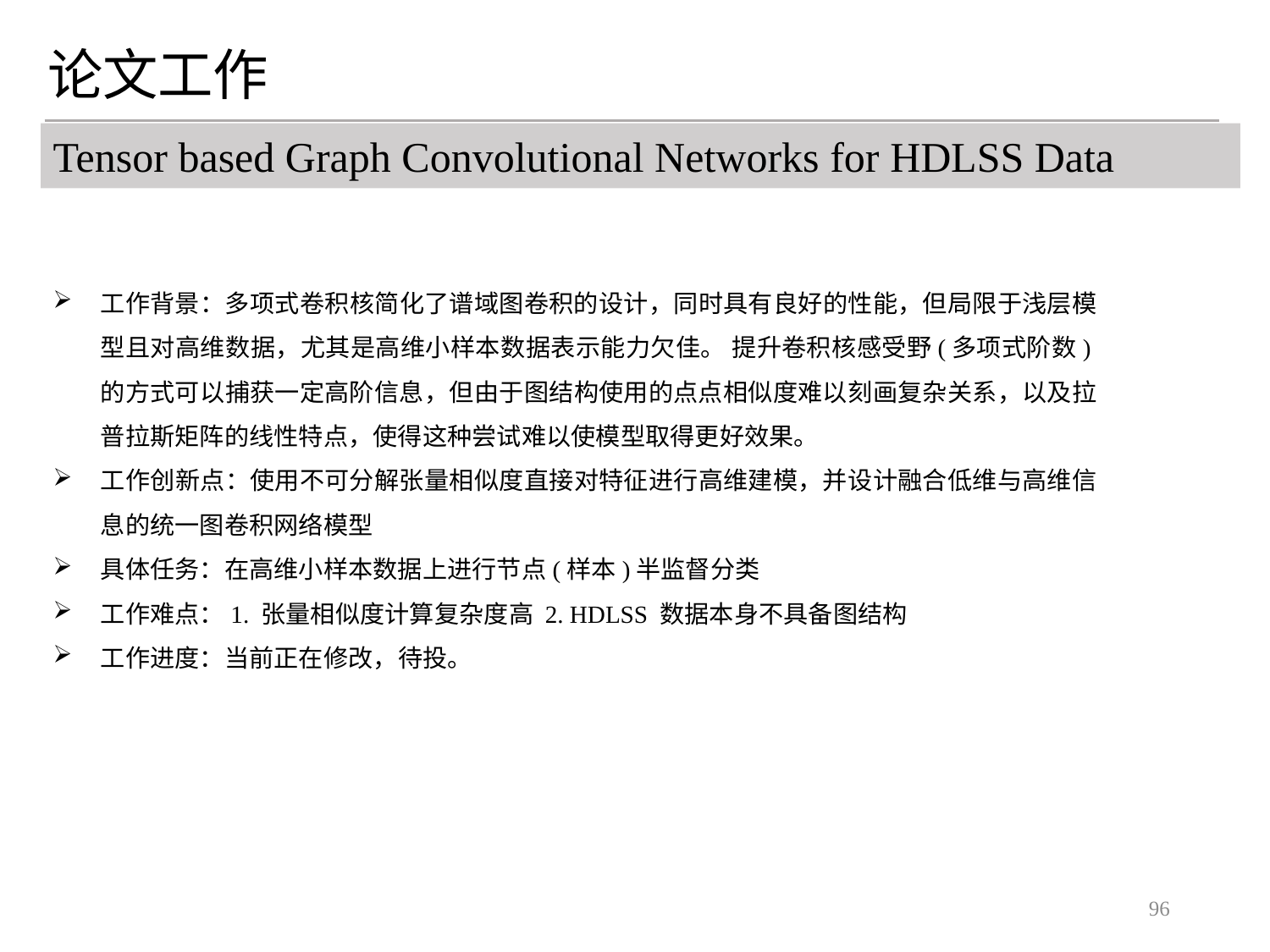

论文工作
Tensor based Graph Convolutional Networks for HDLSS Data

工作背景：多项式卷积核简化了谱域图卷积的设计，同时具有良好的性能，但局限于浅层模型且对高维数据，尤其是高维小样本数据表示能力欠佳。 提升卷积核感受野(多项式阶数)的方式可以捕获一定高阶信息，但由于图结构使用的点点相似度难以刻画复杂关系，以及拉普拉斯矩阵的线性特点，使得这种尝试难以使模型取得更好效果。
工作创新点：使用不可分解张量相似度直接对特征进行高维建模，并设计融合低维与高维信息的统一图卷积网络模型
具体任务：在高维小样本数据上进行节点(样本)半监督分类
工作难点：1. 张量相似度计算复杂度高 2. HDLSS 数据本身不具备图结构
工作进度：当前正在修改，待投。

96